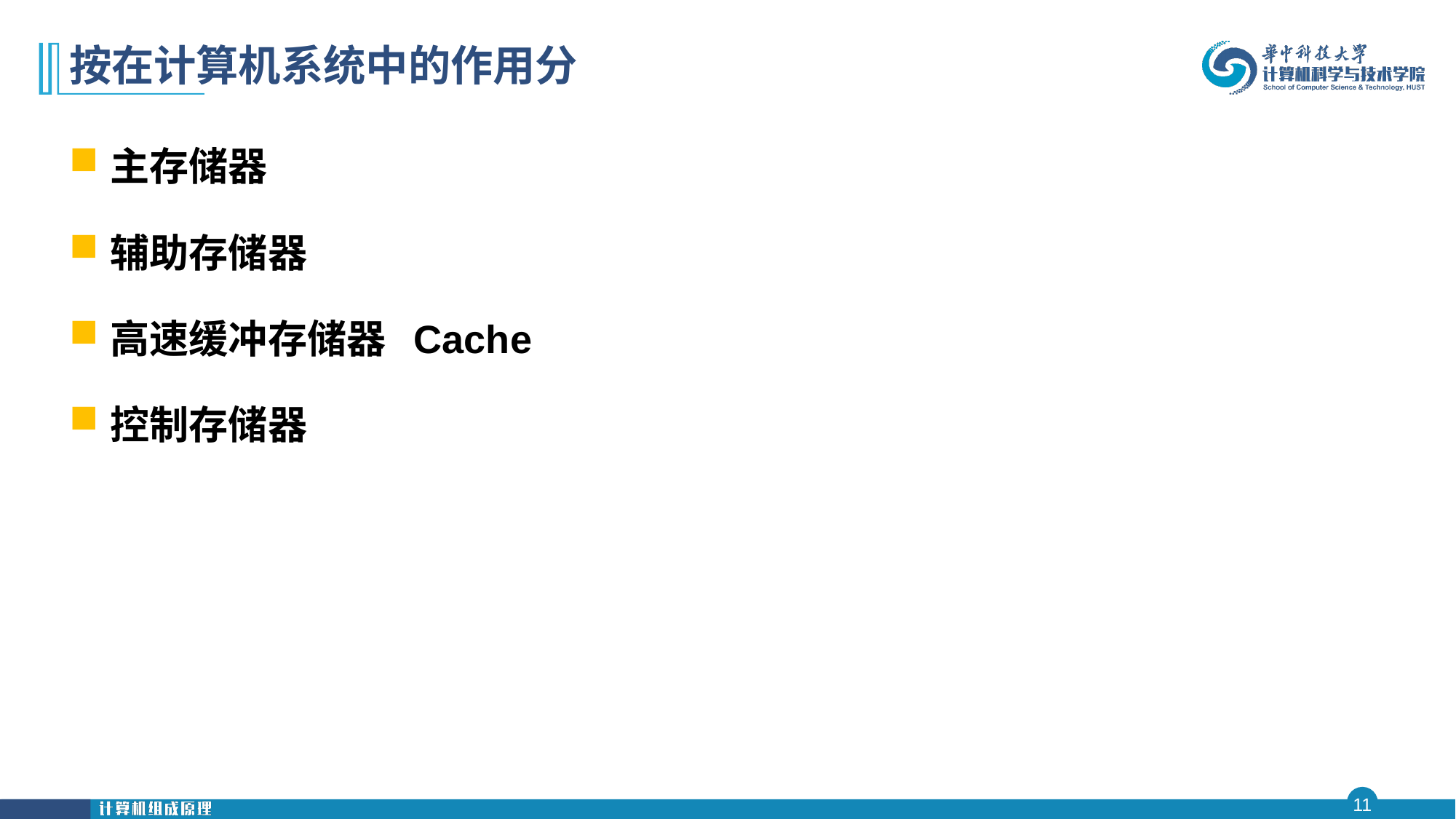

# 按在计算机系统中的作用分
主存储器
辅助存储器
高速缓冲存储器  Cache
控制存储器